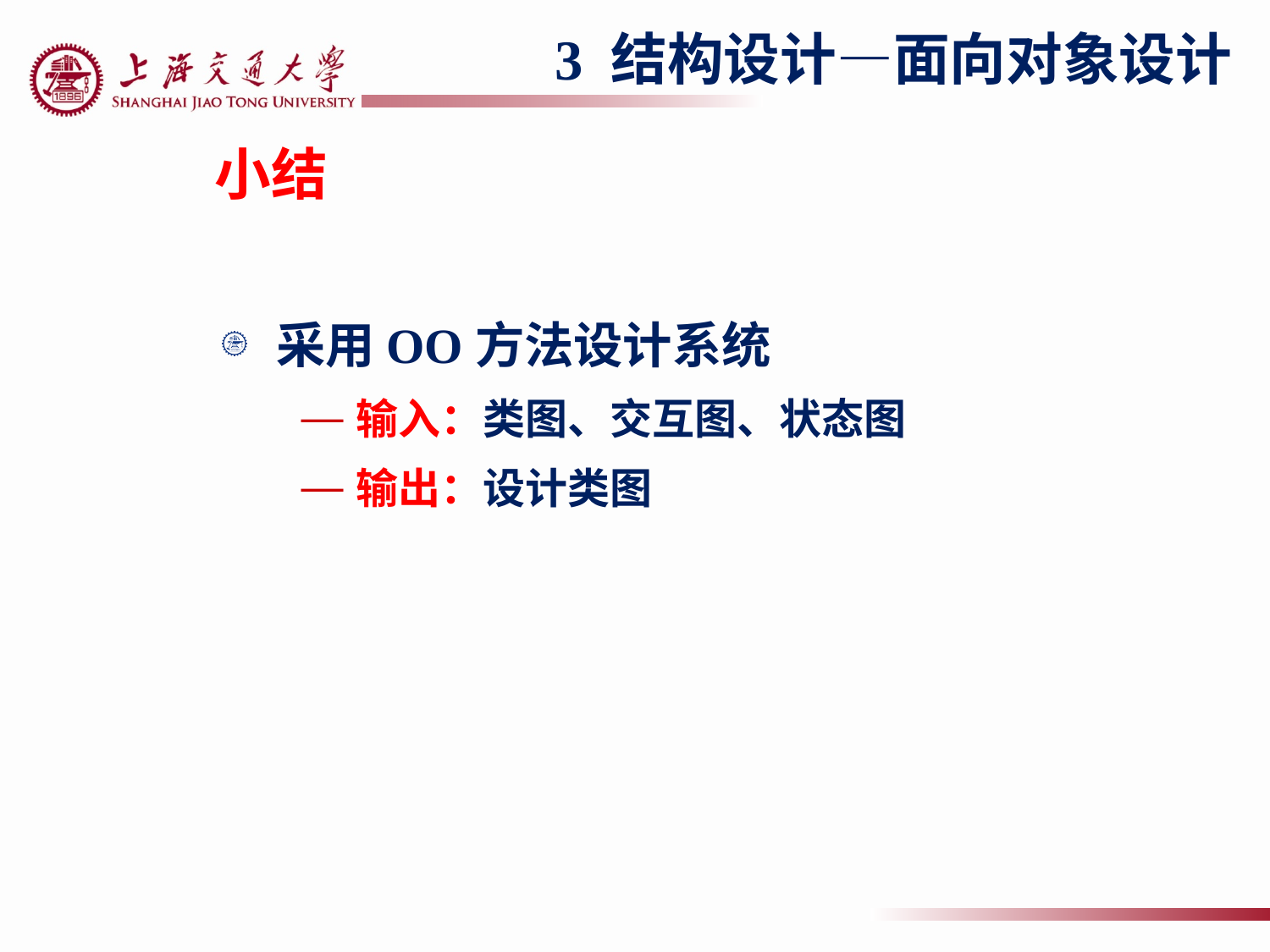

3 结构设计—面向对象设计

# 小结
采用OO方法设计系统
输入：类图、交互图、状态图
输出：设计类图